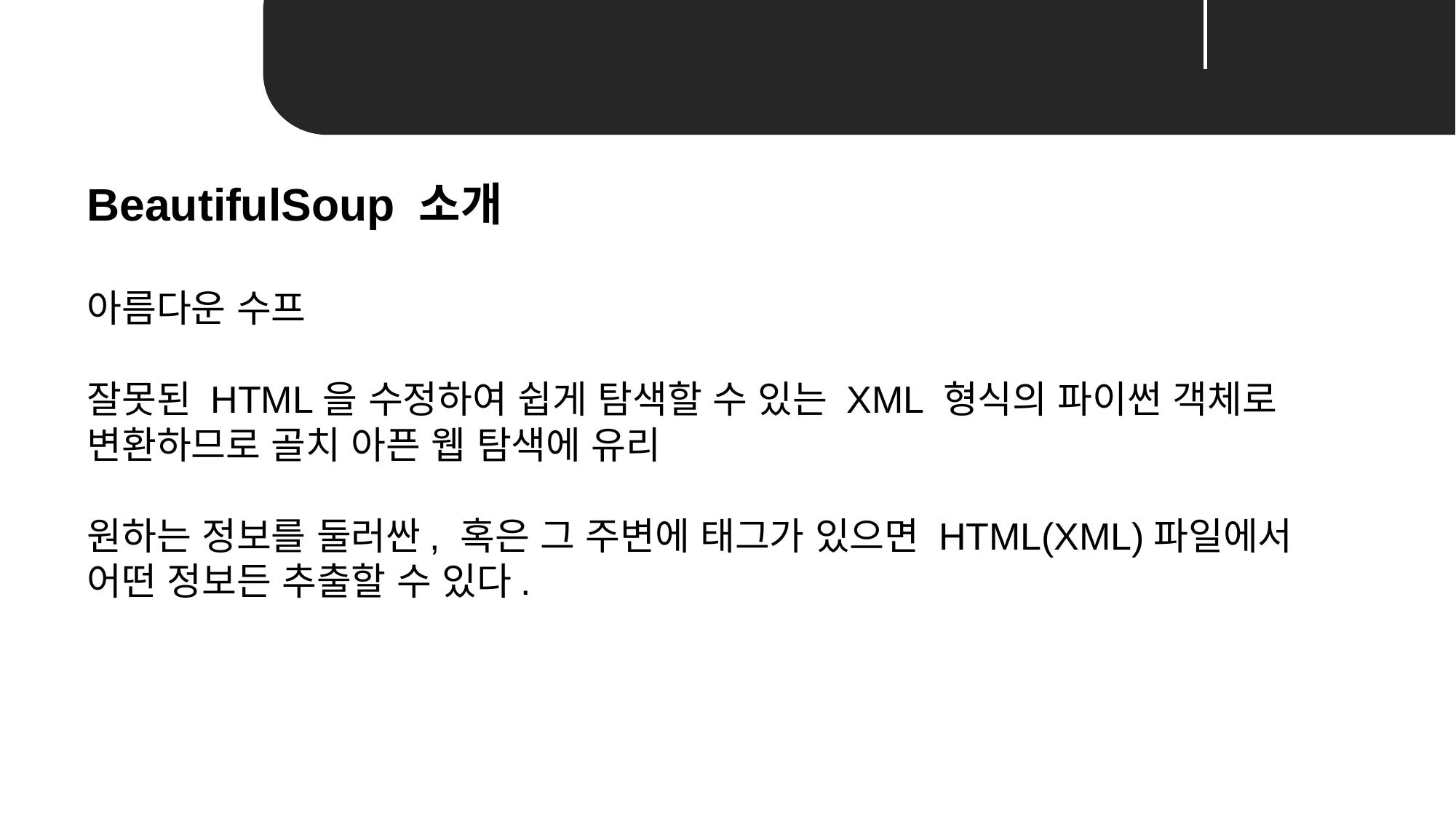

Unit  01 ㅣWeb Scrapping
BeautifulSoup 소개

아름다운 수프

잘못된 HTML을 수정하여 쉽게 탐색할 수 있는 XML 형식의 파이썬 객체로 변환하므로 골치 아픈 웹 탐색에 유리

원하는 정보를 둘러싼, 혹은 그 주변에 태그가 있으면 HTML(XML)파일에서 어떤 정보든 추출할 수 있다.